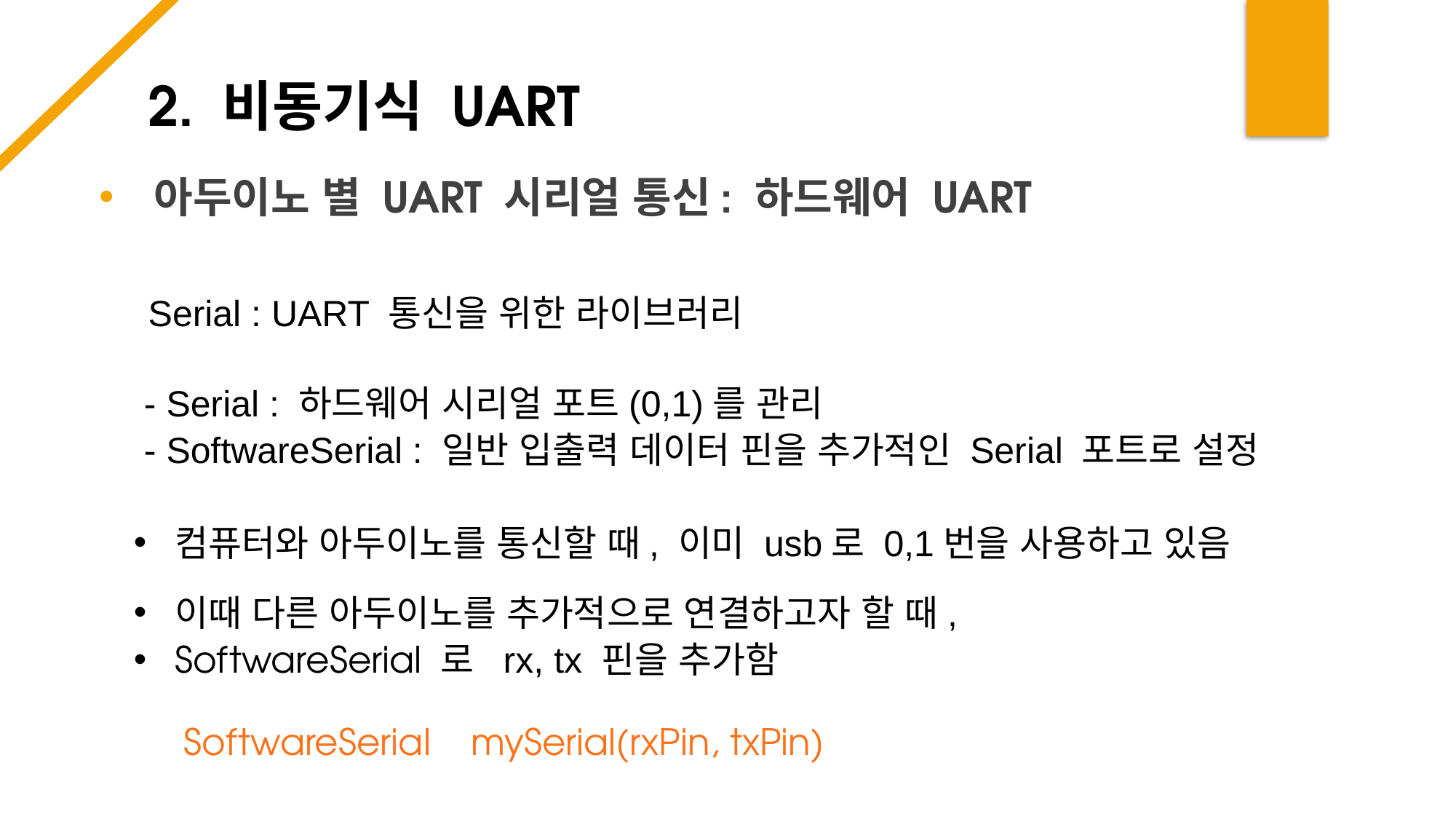

2. 비동기식 UART
아두이노 별 UART 시리얼 통신: 하드웨어 UART

Serial : UART 통신을 위한 라이브러리
 - Serial : 하드웨어 시리얼 포트(0,1)를 관리
 - SoftwareSerial : 일반 입출력 데이터 핀을 추가적인 Serial 포트로 설정

컴퓨터와 아두이노를 통신할 때, 이미 usb로 0,1번을 사용하고 있음

이때 다른 아두이노를 추가적으로 연결하고자 할 때,
SoftwareSerial 로  rx, tx 핀을 추가함
SoftwareSerial    mySerial(rxPin, txPin)